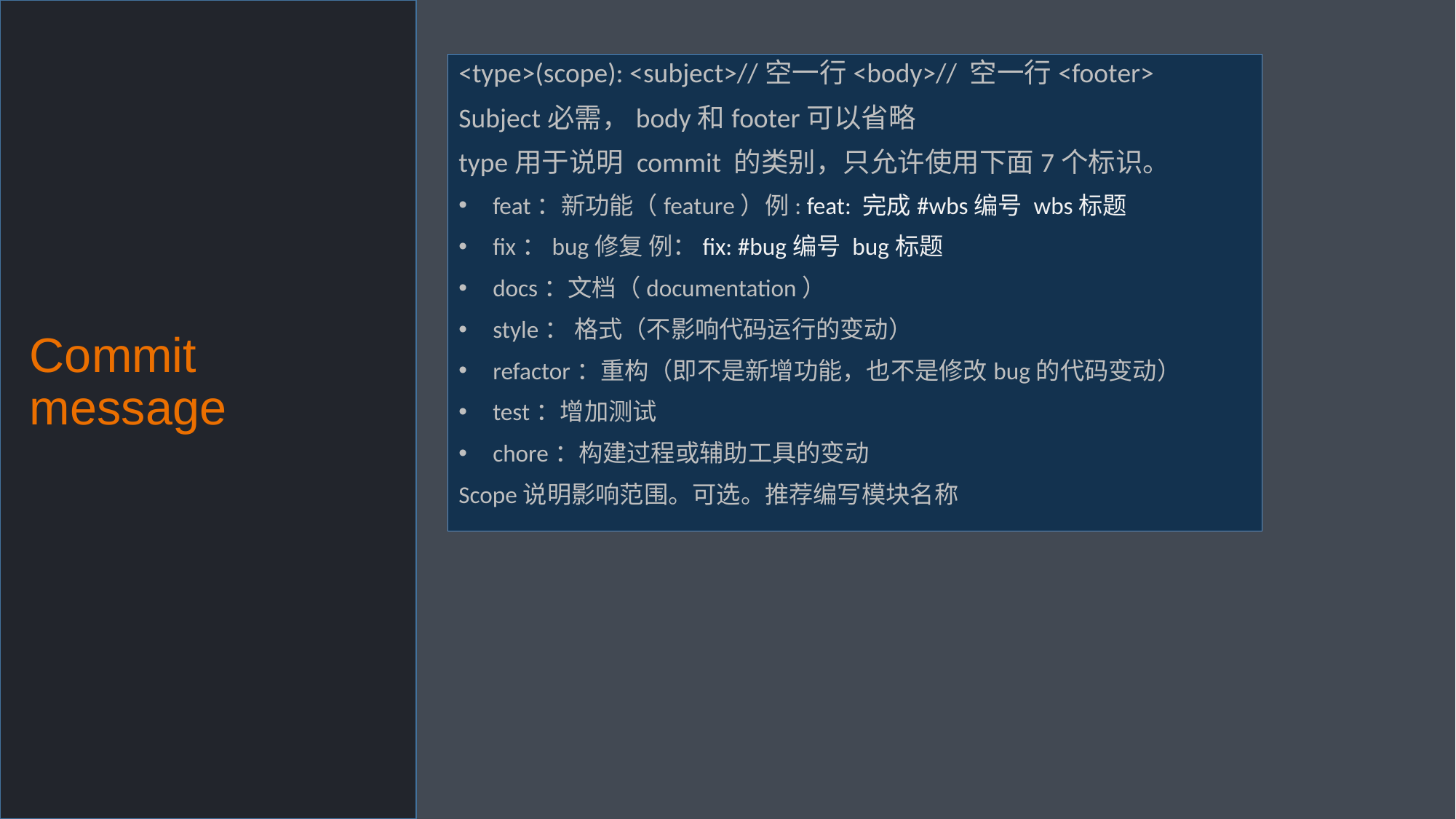

Commit message
<type>(scope): <subject>//空一行<body>// 空一行<footer>
Subject必需，body和footer可以省略
type用于说明 commit 的类别，只允许使用下面7个标识。
feat：新功能（feature）例: feat: 完成#wbs编号 wbs标题
fix：bug修复 例：fix: #bug编号 bug标题
docs：文档（documentation）
style： 格式（不影响代码运行的变动）
refactor：重构（即不是新增功能，也不是修改bug的代码变动）
test：增加测试
chore：构建过程或辅助工具的变动
Scope说明影响范围。可选。推荐编写模块名称